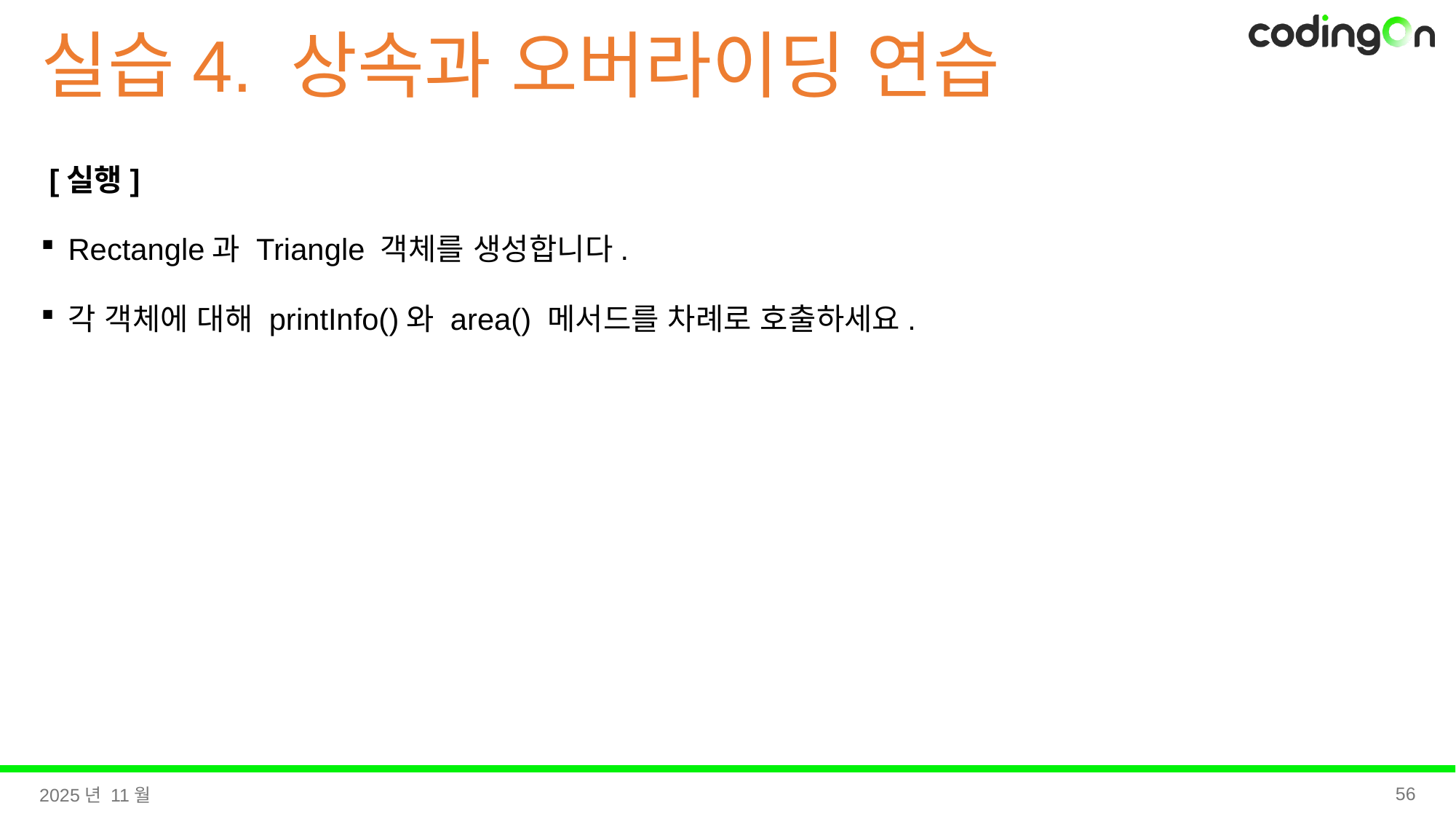

실습4. 상속과 오버라이딩 연습
 [실행]
Rectangle과 Triangle 객체를 생성합니다.
각 객체에 대해 printInfo()와 area() 메서드를 차례로 호출하세요.

56
2025년 11월